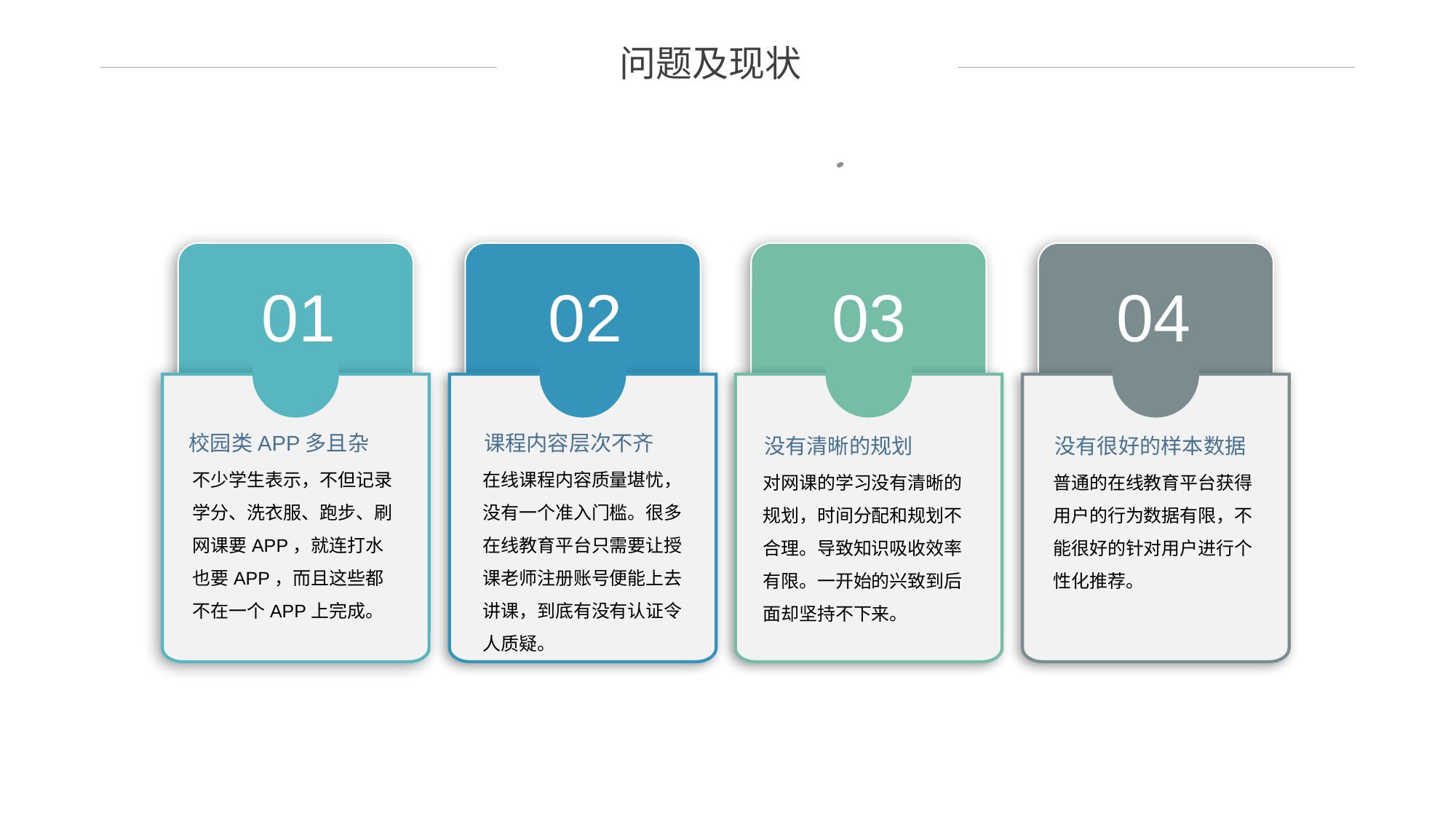

问题及现状

01

02

03

04

校园类APP多且杂
课程内容层次不齐
没有清晰的规划
没有很好的样本数据
不少学生表示，不但记录学分、洗衣服、跑步、刷网课要APP，就连打水也要APP，而且这些都不在一个APP上完成。
在线课程内容质量堪忧，没有一个准入门槛。很多在线教育平台只需要让授课老师注册账号便能上去讲课，到底有没有认证令人质疑。
对网课的学习没有清晰的规划，时间分配和规划不合理。导致知识吸收效率有限。一开始的兴致到后面却坚持不下来。
普通的在线教育平台获得用户的行为数据有限，不能很好的针对用户进行个性化推荐。